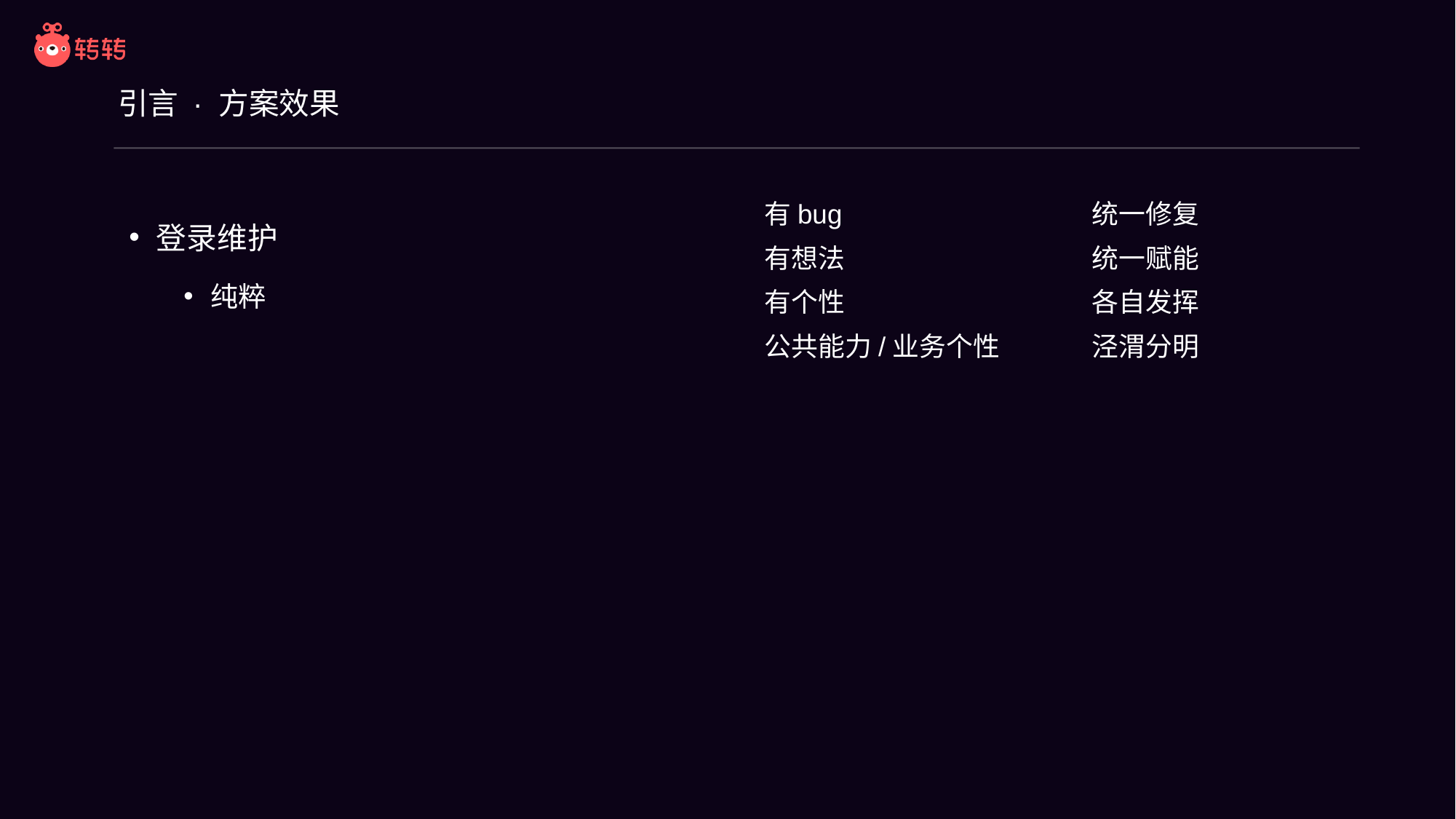

# 引言 · 方案效果
登录维护
纯粹
有bug			统一修复
有想法			统一赋能
有个性			各自发挥
公共能力/业务个性	泾渭分明